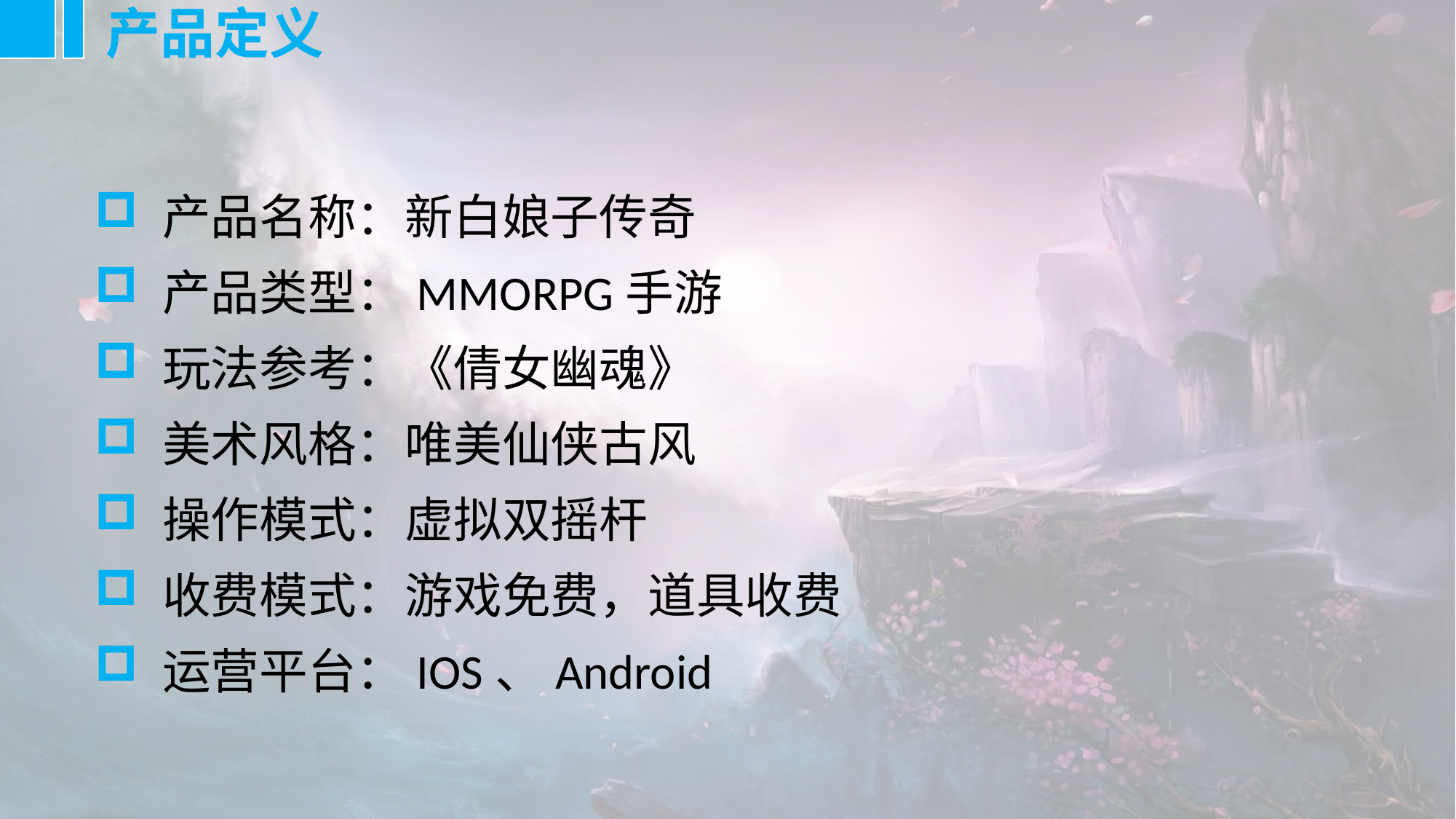

产品定义

 产品名称：新白娘子传奇
 产品类型：MMORPG手游
 玩法参考：《倩女幽魂》
 美术风格：唯美仙侠古风
 操作模式：虚拟双摇杆
 收费模式：游戏免费，道具收费
 运营平台：IOS、Android